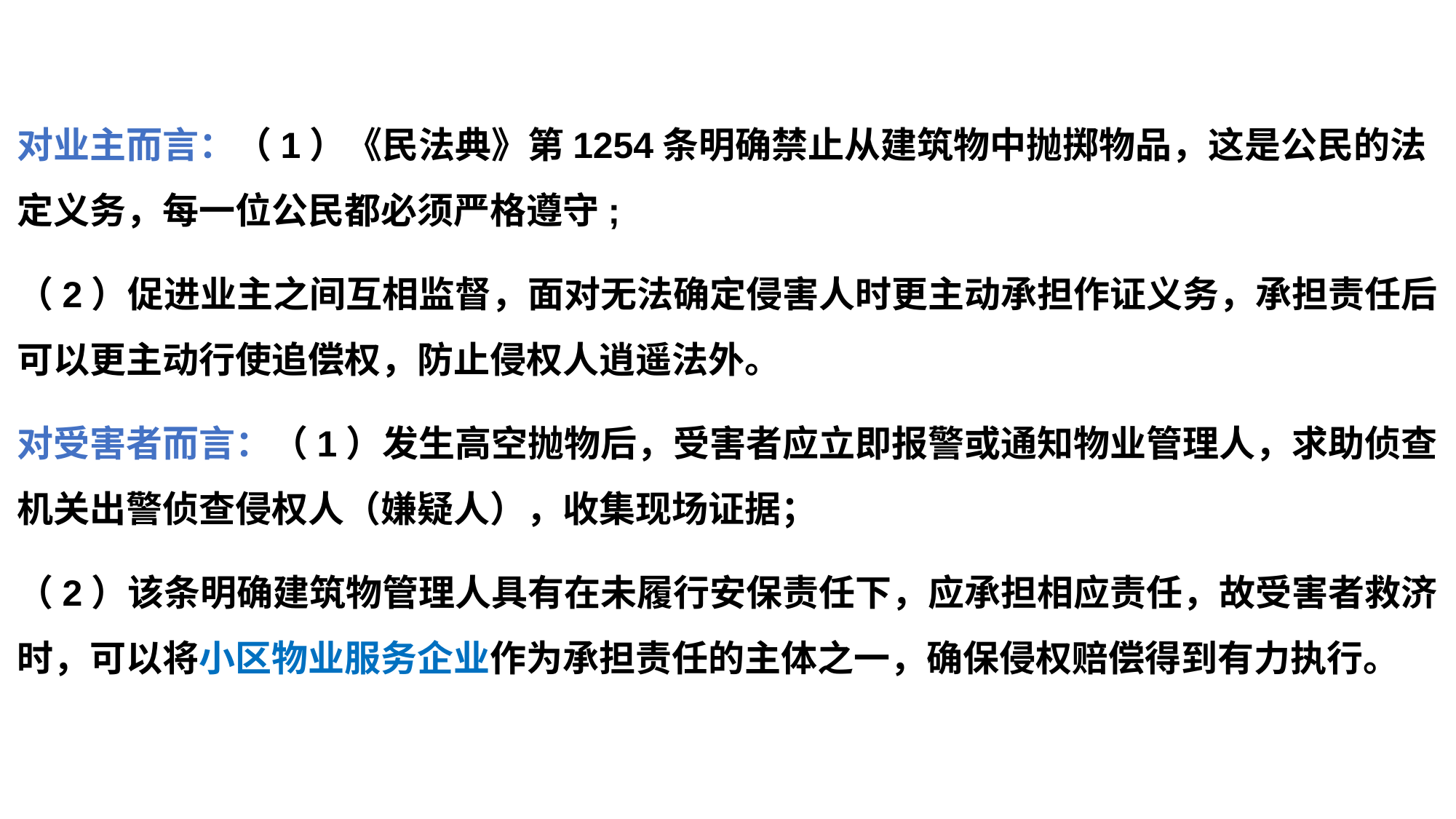

对业主而言：（1）《民法典》第1254条明确禁止从建筑物中抛掷物品，这是公民的法定义务，每一位公民都必须严格遵守;
（2）促进业主之间互相监督，面对无法确定侵害人时更主动承担作证义务，承担责任后可以更主动行使追偿权，防止侵权人逍遥法外。
对受害者而言：（1）发生高空抛物后，受害者应立即报警或通知物业管理人，求助侦查机关出警侦查侵权人（嫌疑人），收集现场证据；
（2）该条明确建筑物管理人具有在未履行安保责任下，应承担相应责任，故受害者救济时，可以将小区物业服务企业作为承担责任的主体之一，确保侵权赔偿得到有力执行。